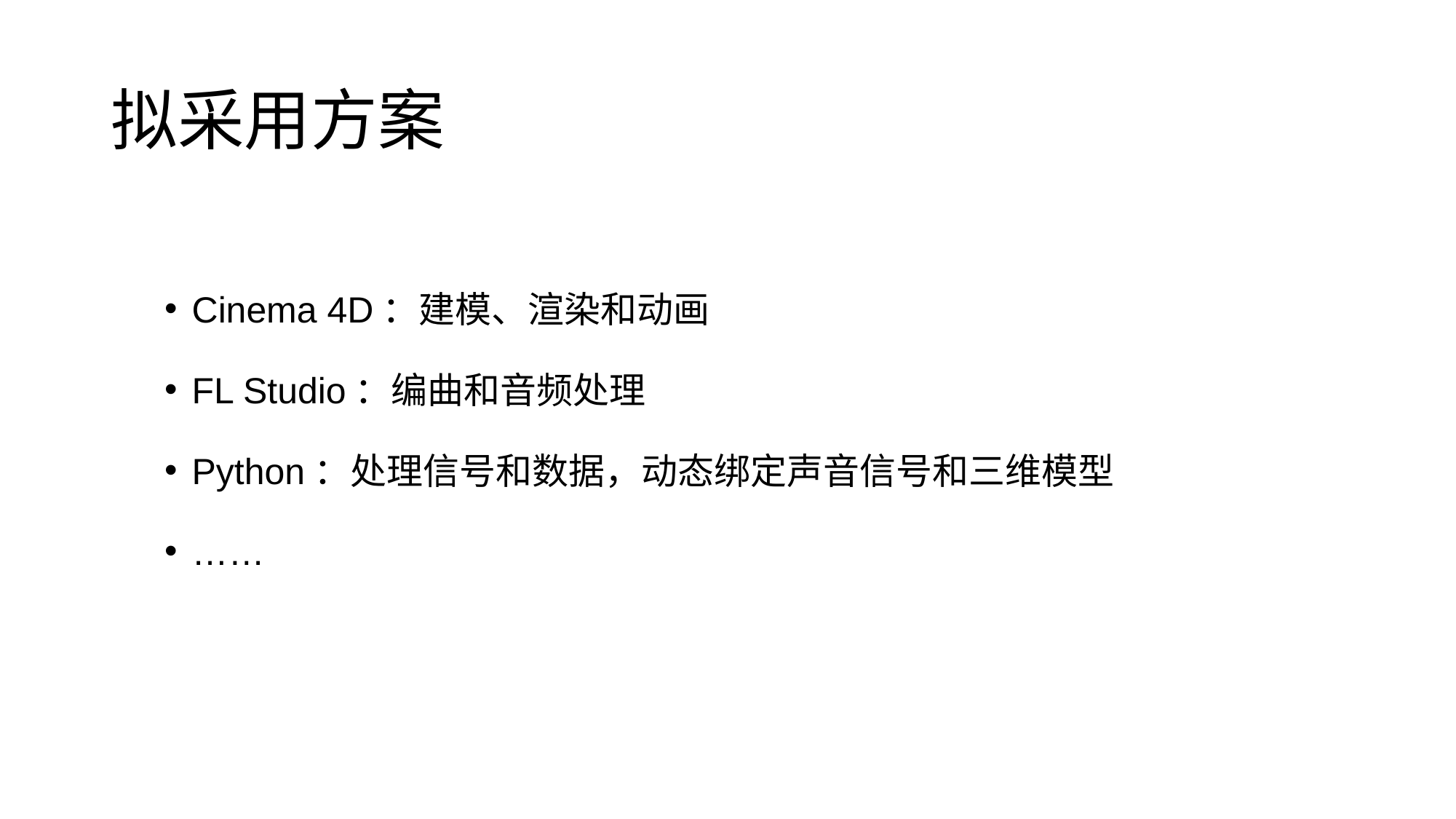

# 拟采用方案
Cinema 4D：建模、渲染和动画
FL Studio：编曲和音频处理
Python：处理信号和数据，动态绑定声音信号和三维模型
……